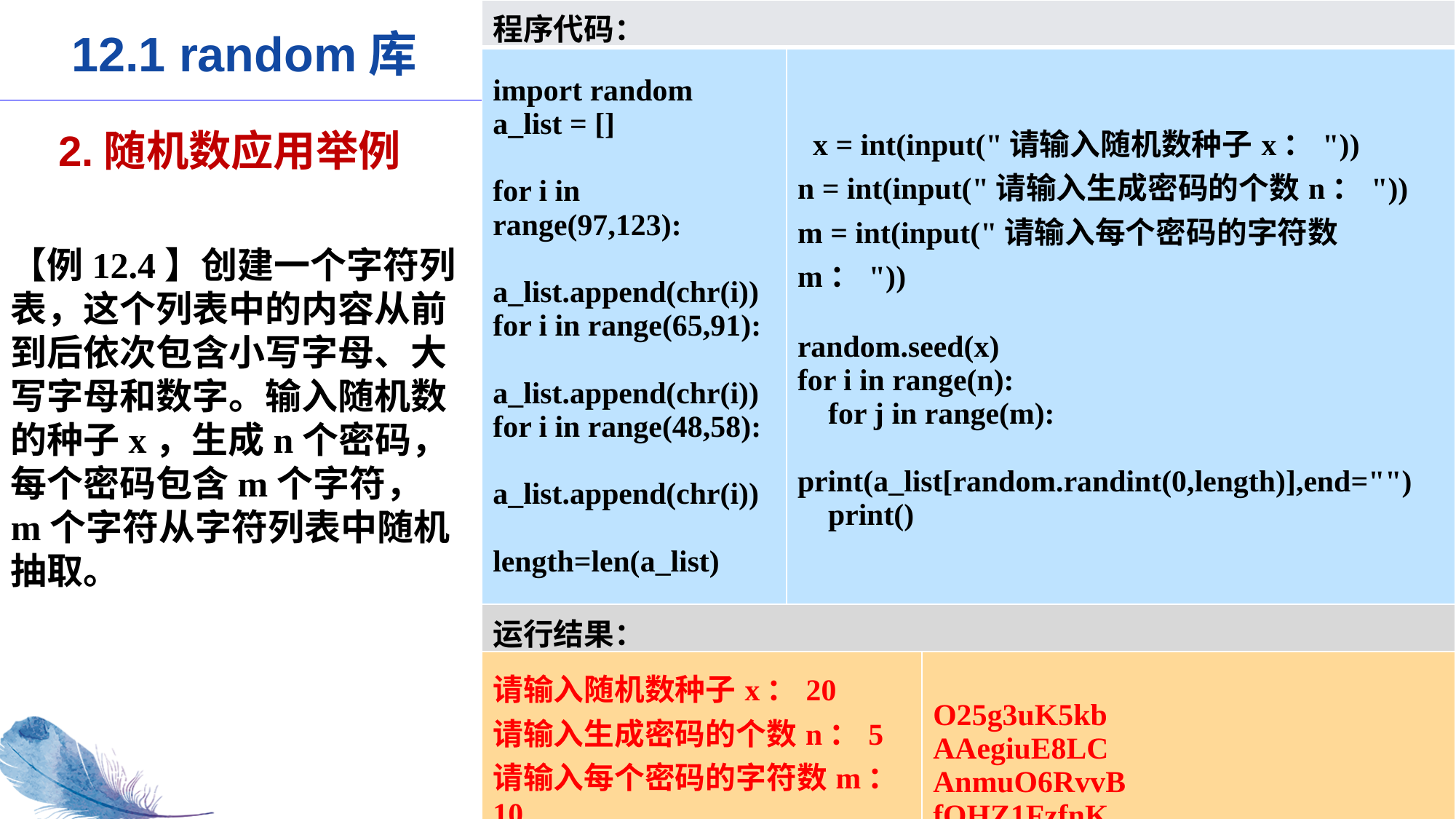

| 程序代码： |  |  |
| --- | --- | --- |
| import random a\_list = [] for i in range(97,123): a\_list.append(chr(i)) for i in range(65,91): a\_list.append(chr(i)) for i in range(48,58): a\_list.append(chr(i)) length=len(a\_list) | x = int(input("请输入随机数种子x：")) n = int(input("请输入生成密码的个数n：")) m = int(input("请输入每个密码的字符数m：")) random.seed(x) for i in range(n): for j in range(m): print(a\_list[random.randint(0,length)],end="") print() |  |
| 运行结果： |  |  |
| 请输入随机数种子x：20 请输入生成密码的个数n：5 请输入每个密码的字符数m：10 5URYX45jqR | O25g3uK5kb AAegiuE8LC AnmuO6RvvB fOHZ1FzfnK | O25g3uK5kb AAegiuE8LC AnmuO6RvvB fOHZ1FzfnK |
12.1 random库
2.随机数应用举例
【例12.4】创建一个字符列表，这个列表中的内容从前到后依次包含小写字母、大写字母和数字。输入随机数的种子x，生成n个密码，每个密码包含m个字符，m个字符从字符列表中随机抽取。